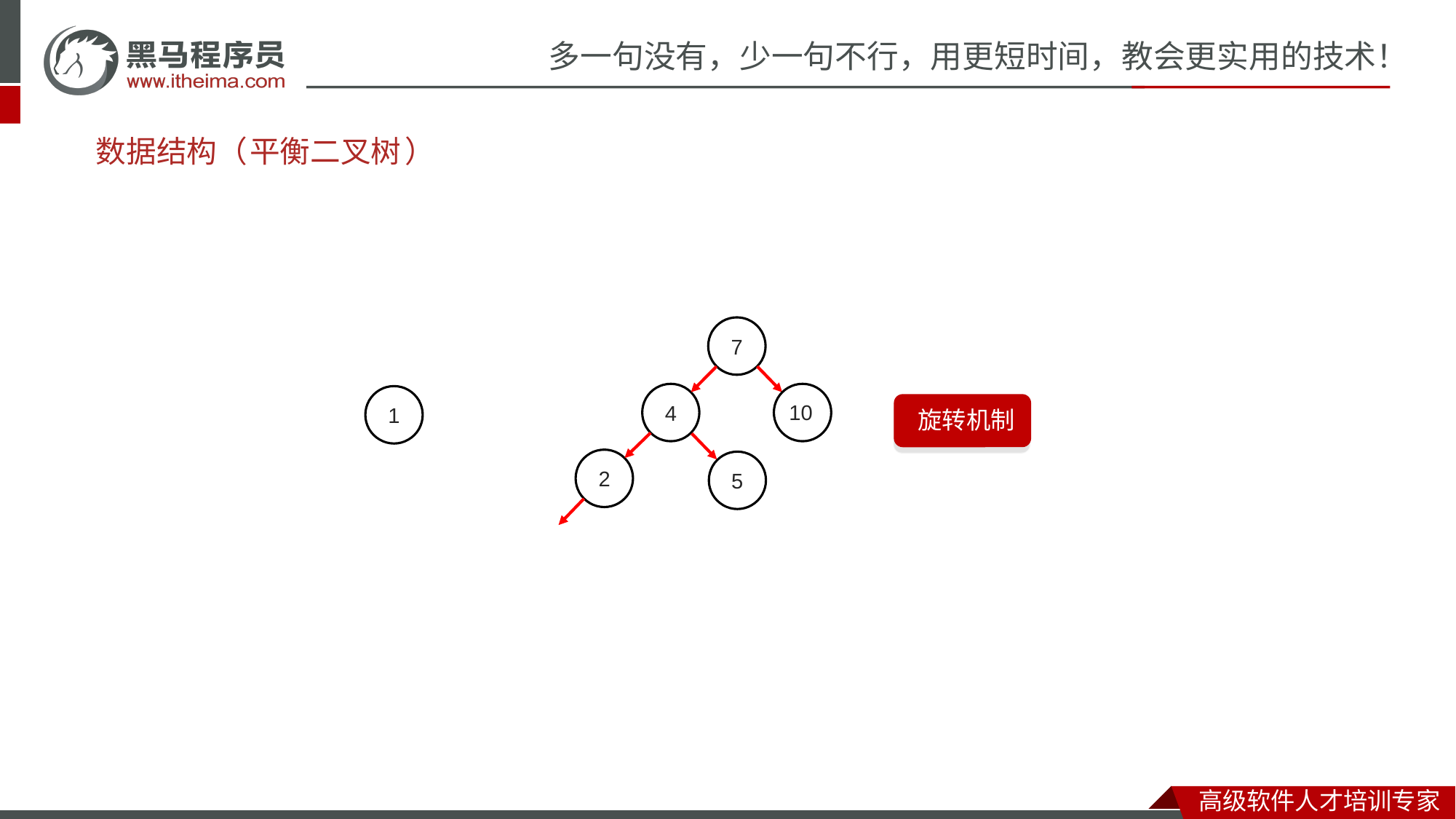

# 数据结构（
平衡
二叉
树
）
7

规则：任意节点左右子树高度差不超过1
4

10
1
旋转机制

旋转机制
2
5